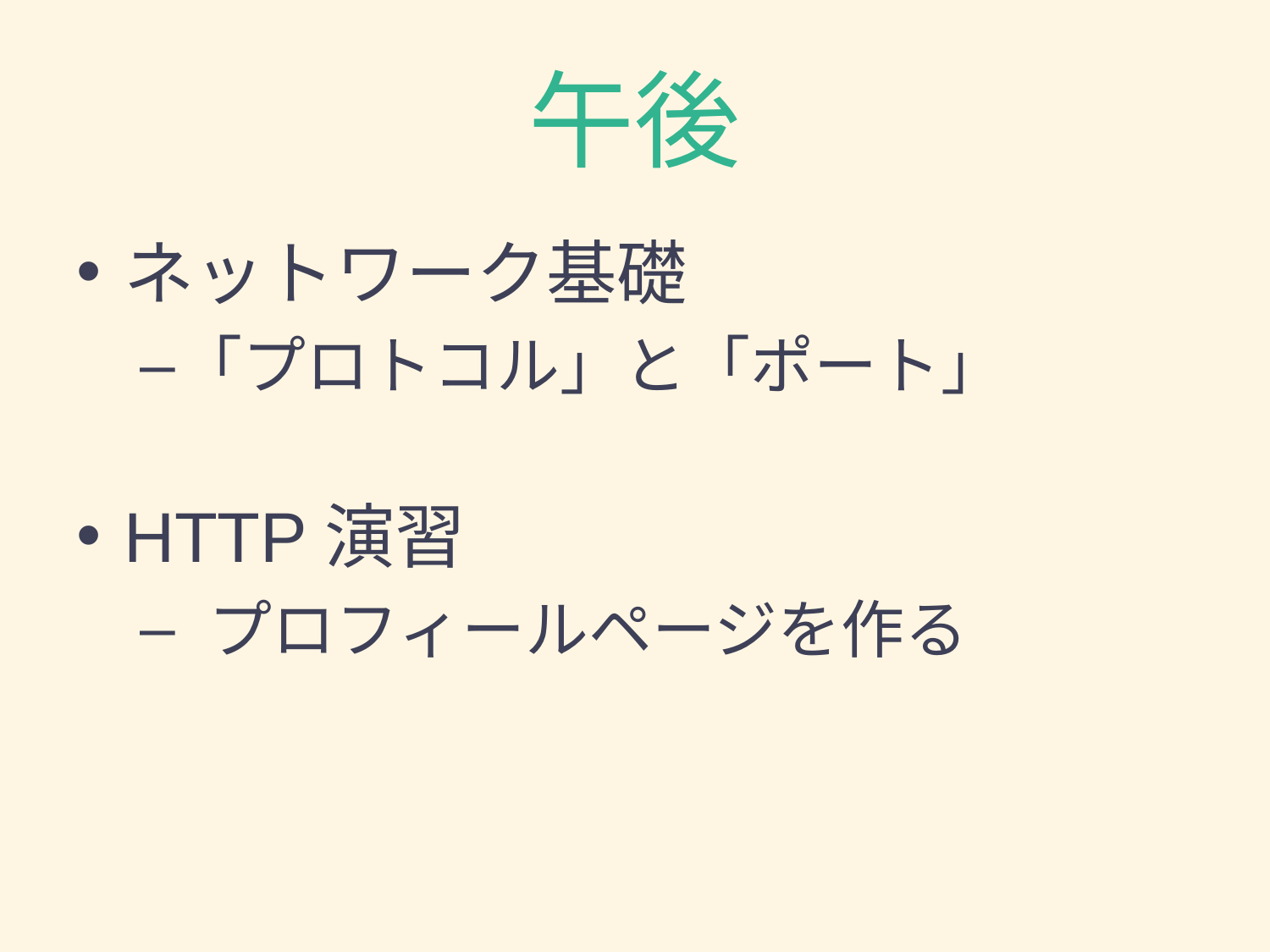

# 午後
ネットワーク基礎
「プロトコル」と「ポート」
HTTP演習
 プロフィールページを作る